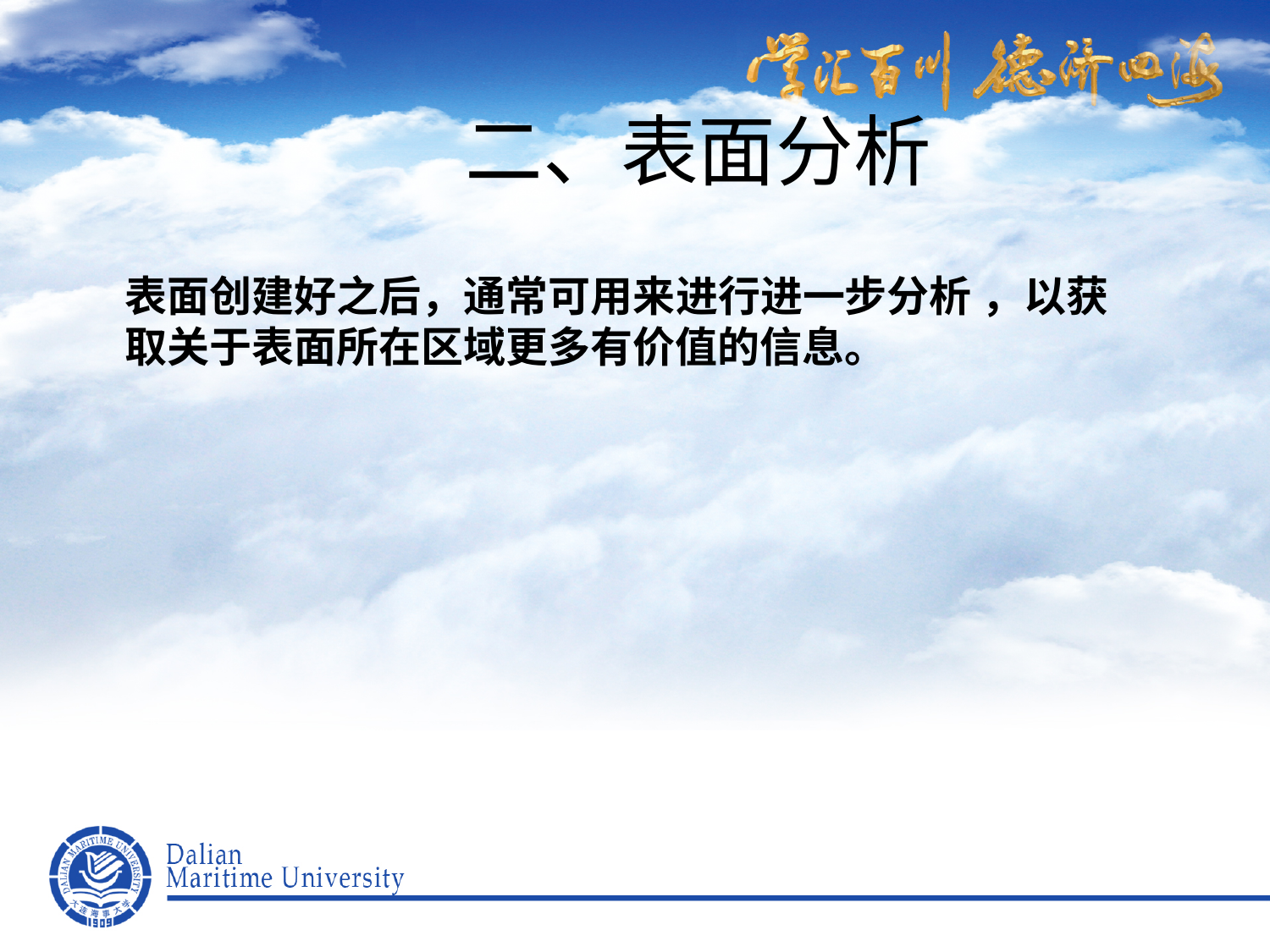

二、表面分析
表面创建好之后，通常可用来进行进一步分析 ，以获取关于表面所在区域更多有价值的信息。